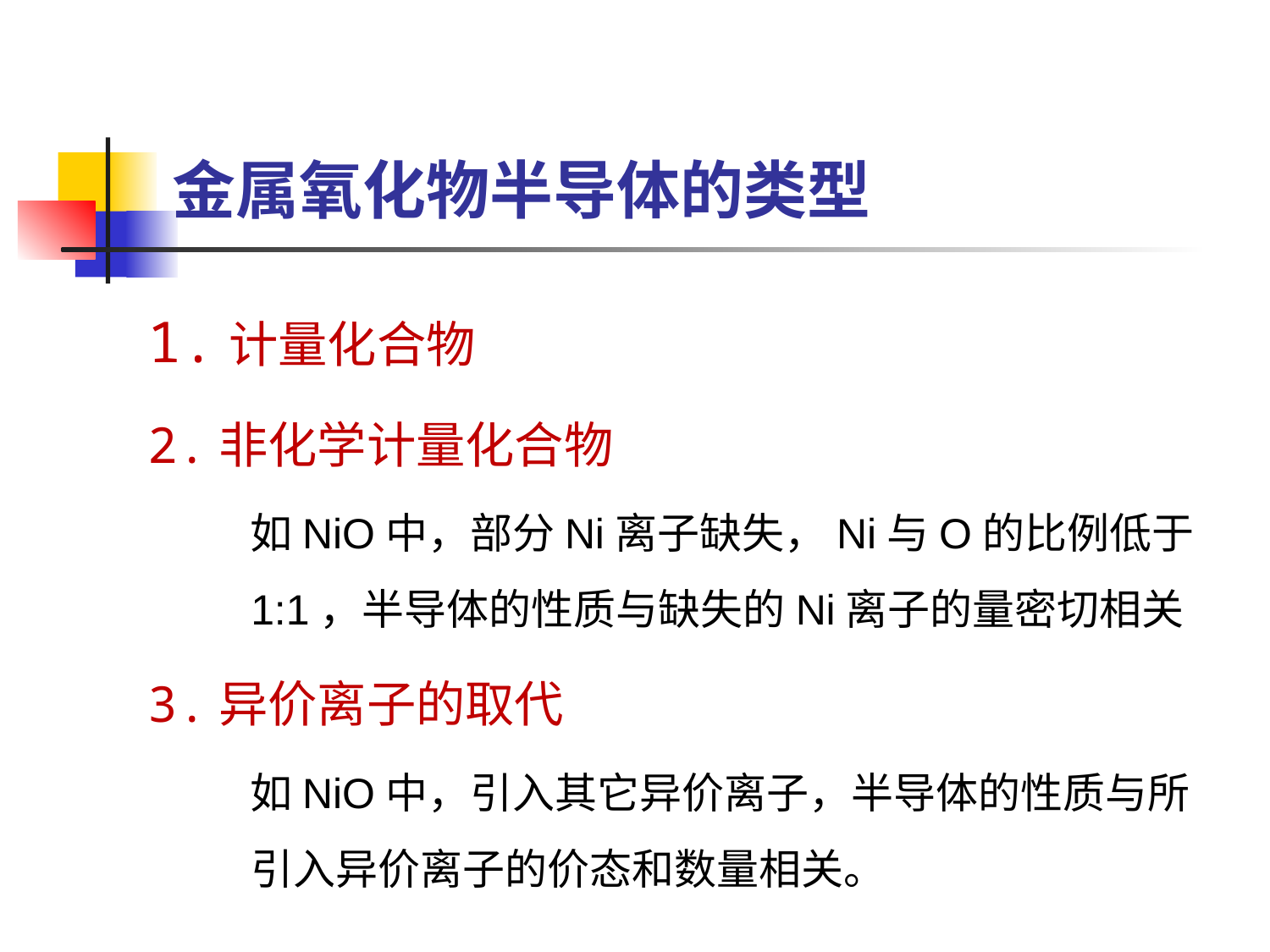

# 金属氧化物半导体的类型
1.计量化合物
2.非化学计量化合物
   如NiO中，部分Ni离子缺失，Ni与O的比例低于1:1，半导体的性质与缺失的Ni离子的量密切相关
3.异价离子的取代
   如NiO中，引入其它异价离子，半导体的性质与所引入异价离子的价态和数量相关。